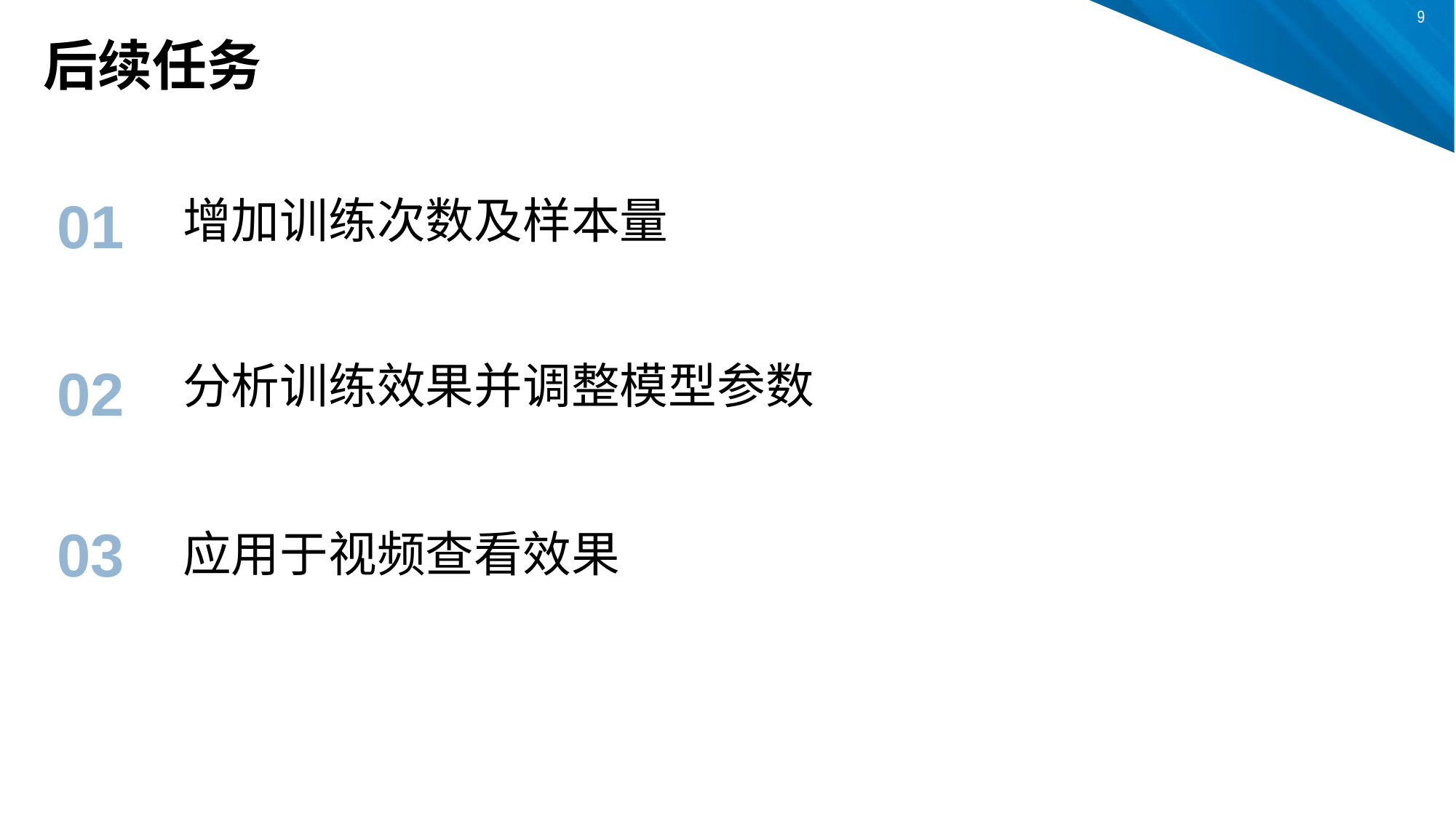

# 后续任务
01
增加训练次数及样本量
分析训练效果并调整模型参数
02
03
应用于视频查看效果